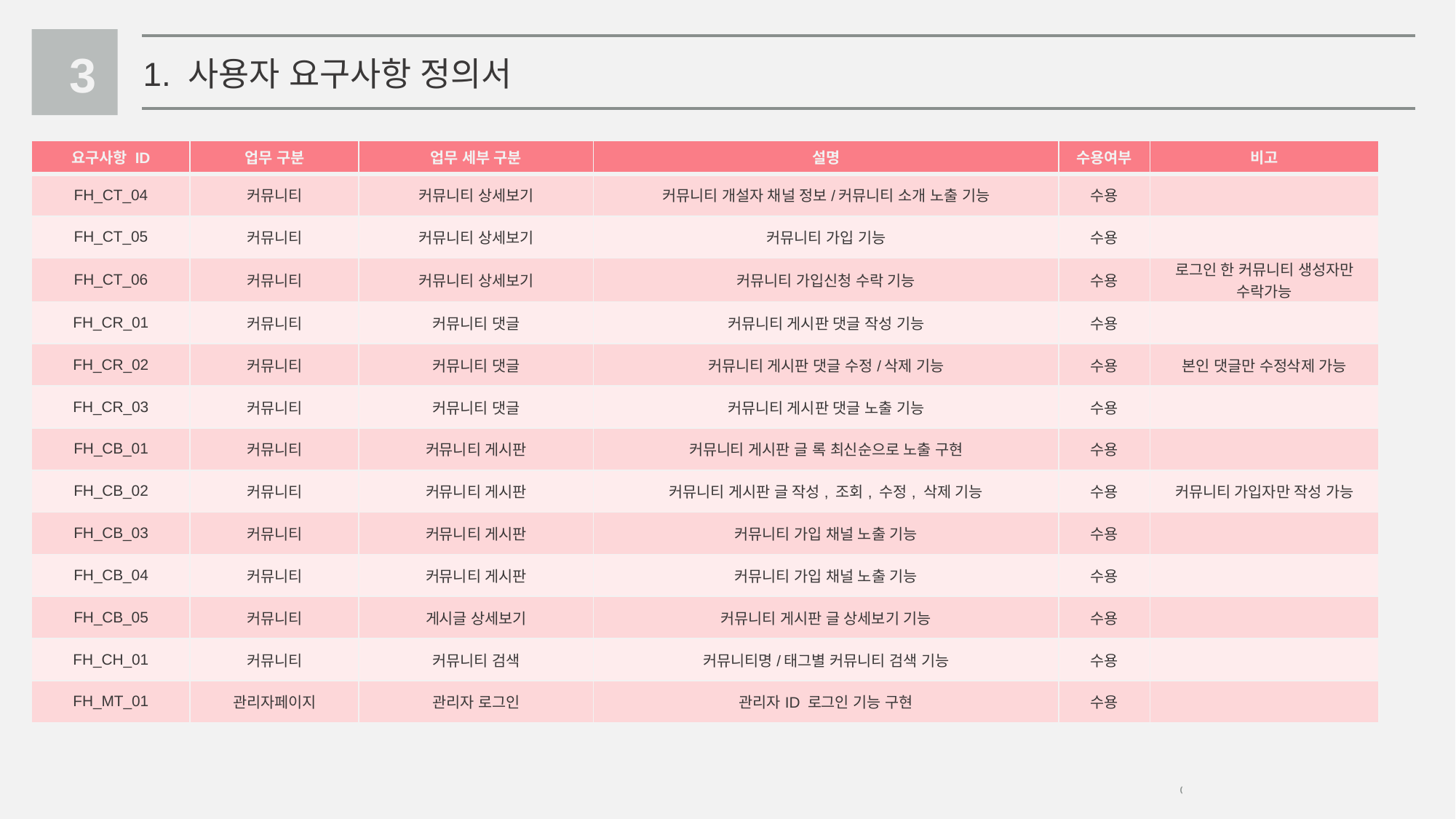

3
1. 사용자 요구사항 정의서
| 요구사항 ID | 업무 구분 | 업무 세부 구분 | 설명 | 수용여부 | 비고 |
| --- | --- | --- | --- | --- | --- |
| FH\_CT\_04 | 커뮤니티 | 커뮤니티 상세보기 | 커뮤니티 개설자 채널 정보/커뮤니티 소개 노출 기능 | 수용 |  |
| FH\_CT\_05 | 커뮤니티 | 커뮤니티 상세보기 | 커뮤니티 가입 기능 | 수용 |  |
| FH\_CT\_06 | 커뮤니티 | 커뮤니티 상세보기 | 커뮤니티 가입신청 수락 기능 | 수용 | 로그인 한 커뮤니티 생성자만 수락가능 |
| FH\_CR\_01 | 커뮤니티 | 커뮤니티 댓글 | 커뮤니티 게시판 댓글 작성 기능 | 수용 |  |
| FH\_CR\_02 | 커뮤니티 | 커뮤니티 댓글 | 커뮤니티 게시판 댓글 수정/삭제 기능 | 수용 | 본인 댓글만 수정삭제 가능 |
| FH\_CR\_03 | 커뮤니티 | 커뮤니티 댓글 | 커뮤니티 게시판 댓글 노출 기능 | 수용 |  |
| FH\_CB\_01 | 커뮤니티 | 커뮤니티 게시판 | 커뮤니티 게시판 글 록 최신순으로 노출 구현 | 수용 |  |
| FH\_CB\_02 | 커뮤니티 | 커뮤니티 게시판 | 커뮤니티 게시판 글 작성, 조회, 수정, 삭제 기능 | 수용 | 커뮤니티 가입자만 작성 가능 |
| FH\_CB\_03 | 커뮤니티 | 커뮤니티 게시판 | 커뮤니티 가입 채널 노출 기능 | 수용 |  |
| FH\_CB\_04 | 커뮤니티 | 커뮤니티 게시판 | 커뮤니티 가입 채널 노출 기능 | 수용 |  |
| FH\_CB\_05 | 커뮤니티 | 게시글 상세보기 | 커뮤니티 게시판 글 상세보기 기능 | 수용 |  |
| FH\_CH\_01 | 커뮤니티 | 커뮤니티 검색 | 커뮤니티명/태그별 커뮤니티 검색 기능 | 수용 |  |
| FH\_MT\_01 | 관리자페이지 | 관리자 로그인 | 관리자ID 로그인 기능 구현 | 수용 |  |